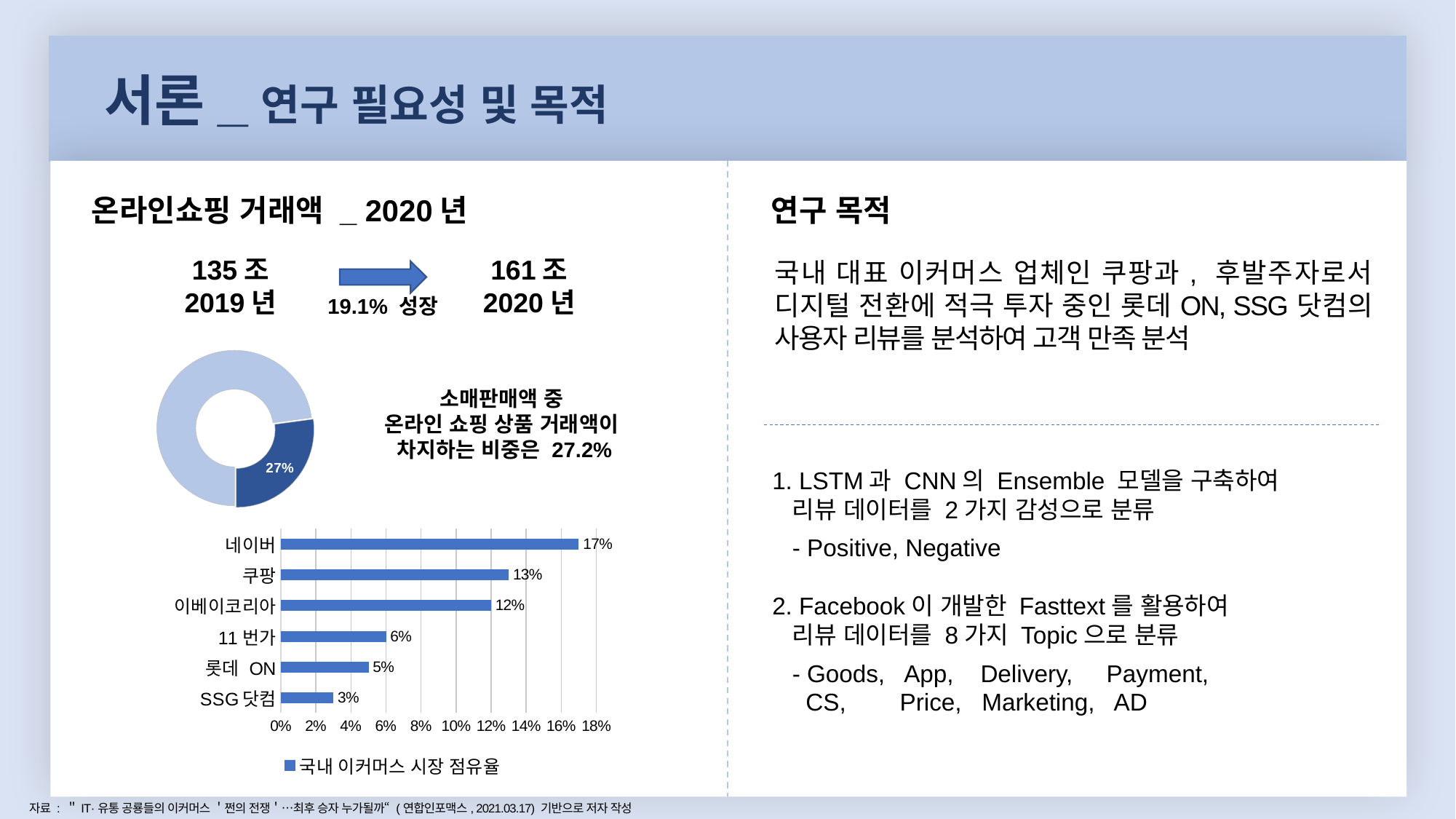

서론_연구 필요성 및 목적

온라인쇼핑 거래액 _ 2020년
연구 목적
135조
2019년
161조
2020년
국내 대표 이커머스 업체인 쿠팡과, 후발주자로서 디지털 전환에 적극 투자 중인 롯데ON, SSG닷컴의 사용자 리뷰를 분석하여 고객 만족 분석

19.1% 성장

### Chart

| Category | 비율 |
|---|---|
| A | 0.73 |
| B | 0.272 |
소매판매액 중
온라인 쇼핑 상품 거래액이
차지하는 비중은 27.2%
1. LSTM과 CNN의 Ensemble 모델을 구축하여
   리뷰 데이터를 2가지 감성으로 분류

   - Positive, Negative

2. Facebook이 개발한 Fasttext를 활용하여
   리뷰 데이터를 8가지 Topic으로 분류

   - Goods,   App,    Delivery,     Payment,
     CS,        Price,   Marketing,   AD

### Chart

| Category | 국내 이커머스 시장 점유율 |
|---|---|
| 네이버 | 0.17 |
| 쿠팡 | 0.13 |
| 이베이코리아 | 0.12 |
| 11번가 | 0.06 |
| 롯데 ON | 0.05 |
| SSG닷컴 | 0.03 |
자료 : ＂IT·유통 공룡들의 이커머스 ＇쩐의 전쟁＇…최후 승자 누가될까“ (연합인포맥스, 2021.03.17) 기반으로 저자 작성